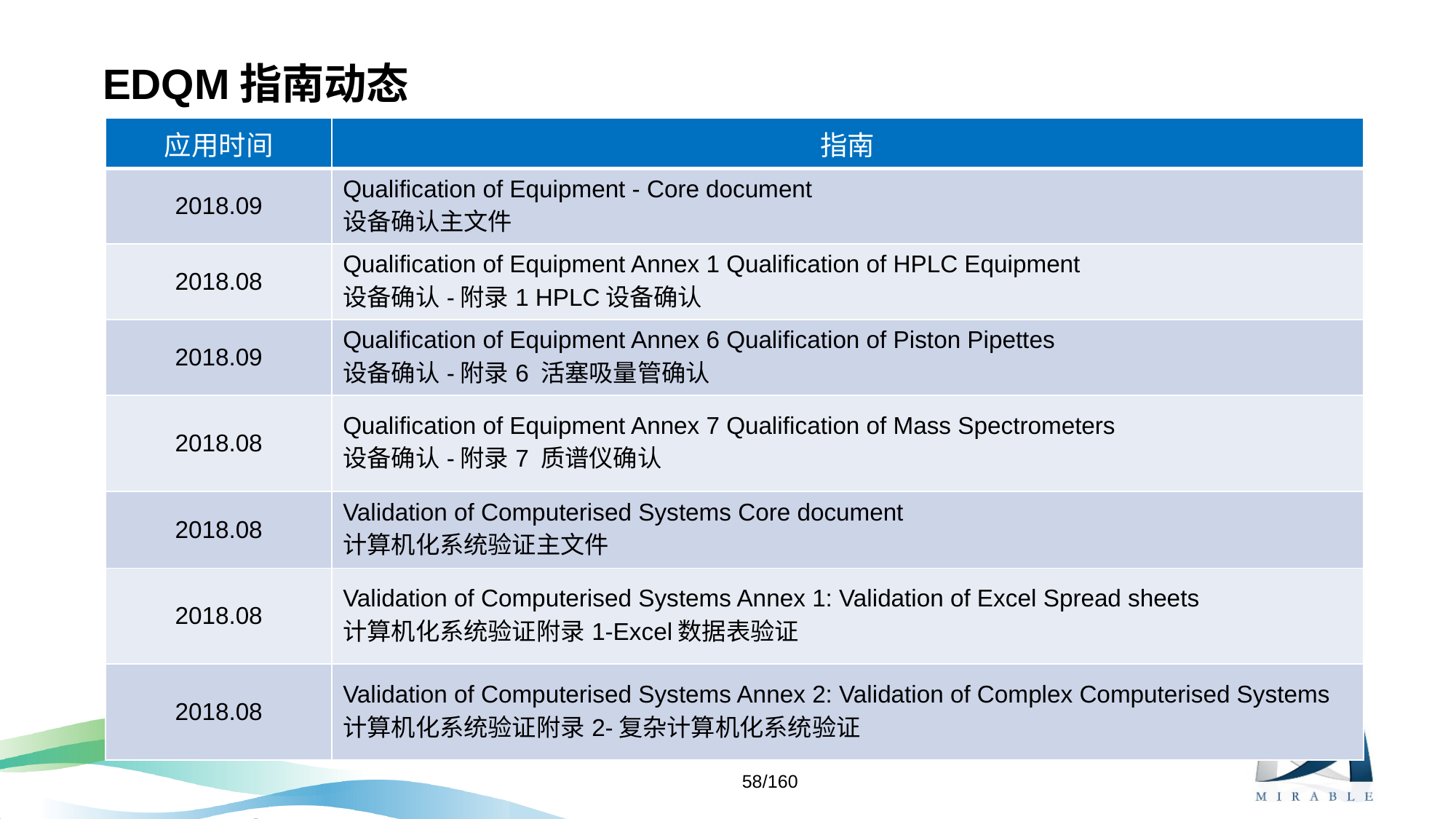

# EDQM指南动态
| 应用时间 | 指南 |
| --- | --- |
| 2018.09 | Qualification of Equipment - Core document 设备确认主文件 |
| 2018.08 | Qualification of Equipment Annex 1 Qualification of HPLC Equipment 设备确认-附录1 HPLC设备确认 |
| 2018.09 | Qualification of Equipment Annex 6 Qualification of Piston Pipettes  设备确认-附录6 活塞吸量管确认 |
| 2018.08 | Qualification of Equipment Annex 7 Qualification of Mass Spectrometers 设备确认-附录7 质谱仪确认 |
| 2018.08 | Validation of Computerised Systems Core document 计算机化系统验证主文件 |
| 2018.08 | Validation of Computerised Systems Annex 1: Validation of Excel Spread sheets 计算机化系统验证附录1-Excel数据表验证 |
| 2018.08 | Validation of Computerised Systems Annex 2: Validation of Complex Computerised Systems 计算机化系统验证附录2-复杂计算机化系统验证 |
58/160